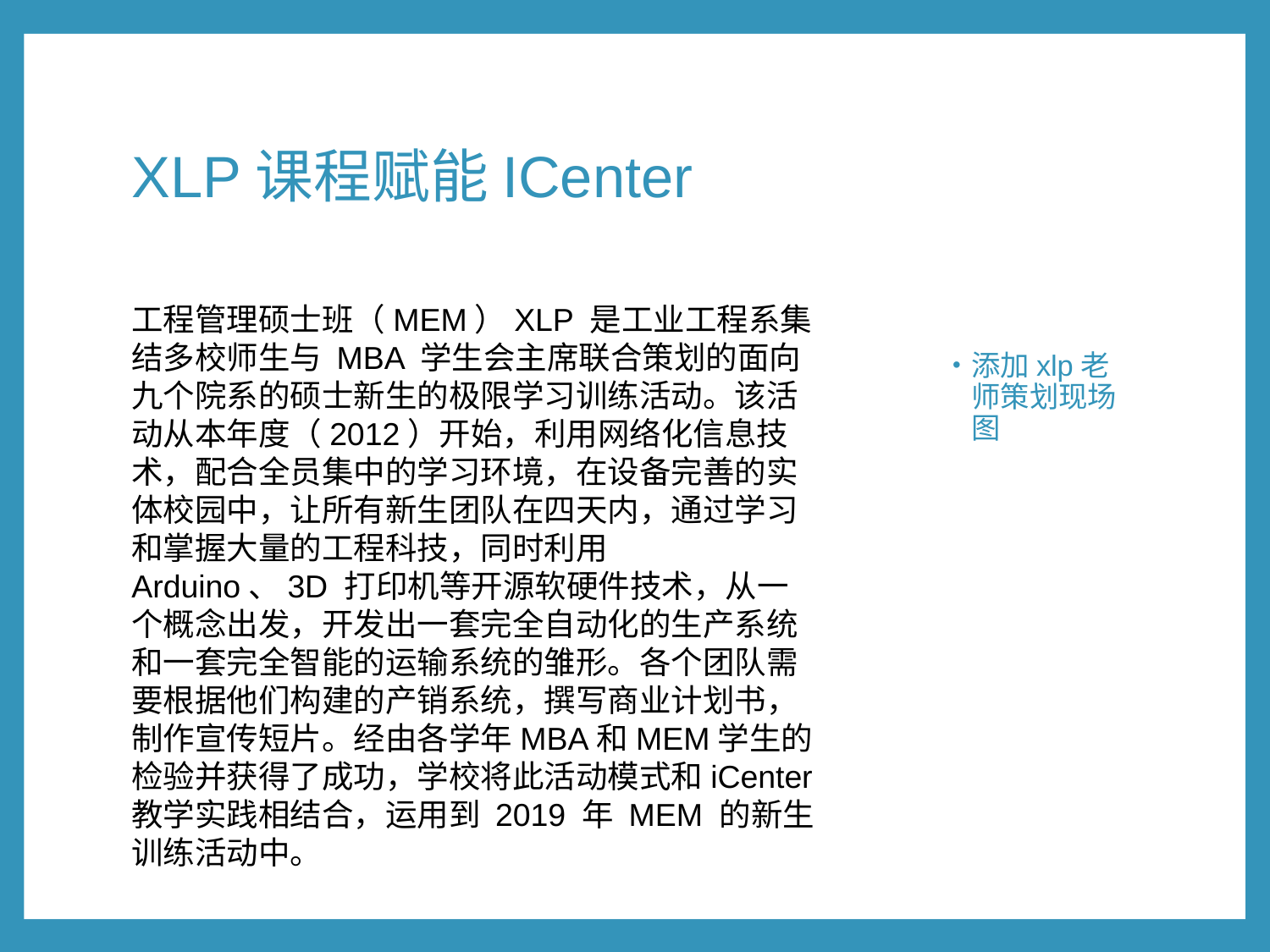

# XLP课程赋能ICenter
工程管理硕士班（MEM）XLP 是工业工程系集结多校师生与 MBA 学生会主席联合策划的面向九个院系的硕士新生的极限学习训练活动。该活动从本年度（2012）开始，利用网络化信息技术，配合全员集中的学习环境，在设备完善的实体校园中，让所有新生团队在四天内，通过学习和掌握大量的工程科技，同时利用 Arduino、3D 打印机等开源软硬件技术，从一个概念出发，开发出一套完全自动化的生产系统和一套完全智能的运输系统的雏形。各个团队需要根据他们构建的产销系统，撰写商业计划书，制作宣传短片。经由各学年MBA和MEM学生的检验并获得了成功，学校将此活动模式和iCenter教学实践相结合，运用到 2019 年 MEM 的新生训练活动中。
添加xlp老师策划现场图